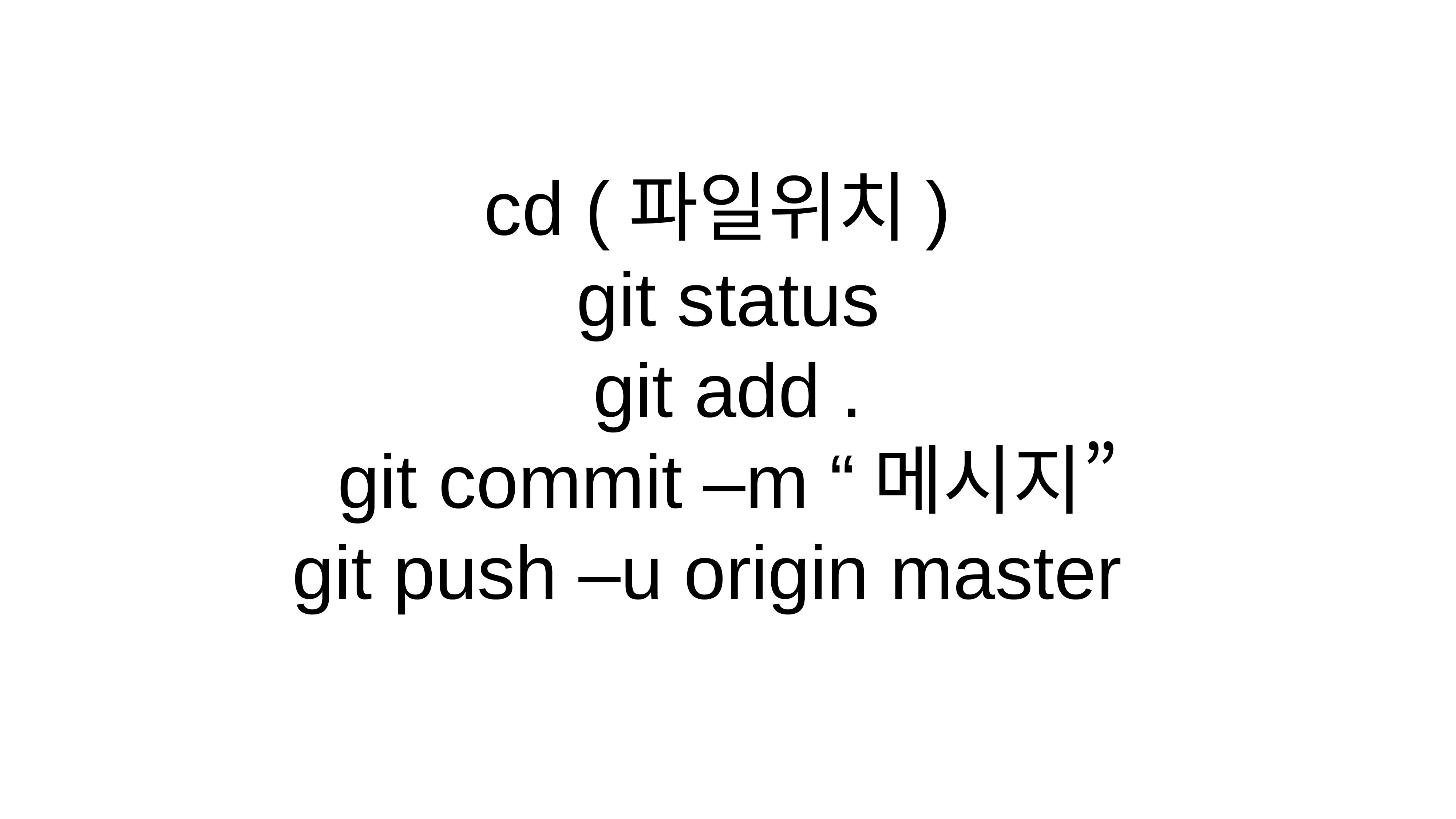

cd (파일위치)
git status
git add .
git commit –m “메시지”
git push –u origin master